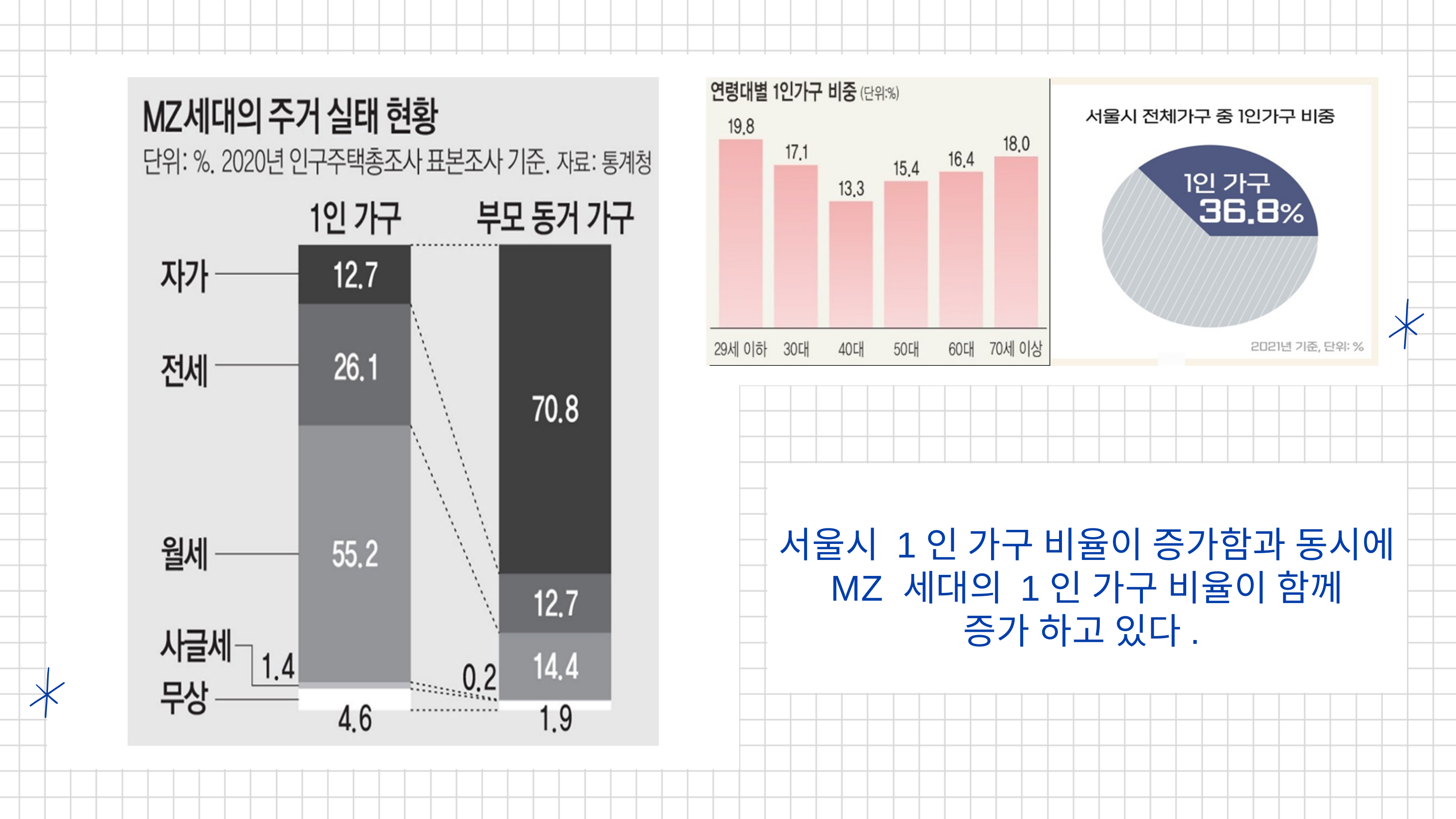

서울시 1인 가구 비율이 증가함과 동시에
MZ 세대의 1인 가구 비율이 함께
증가 하고 있다.